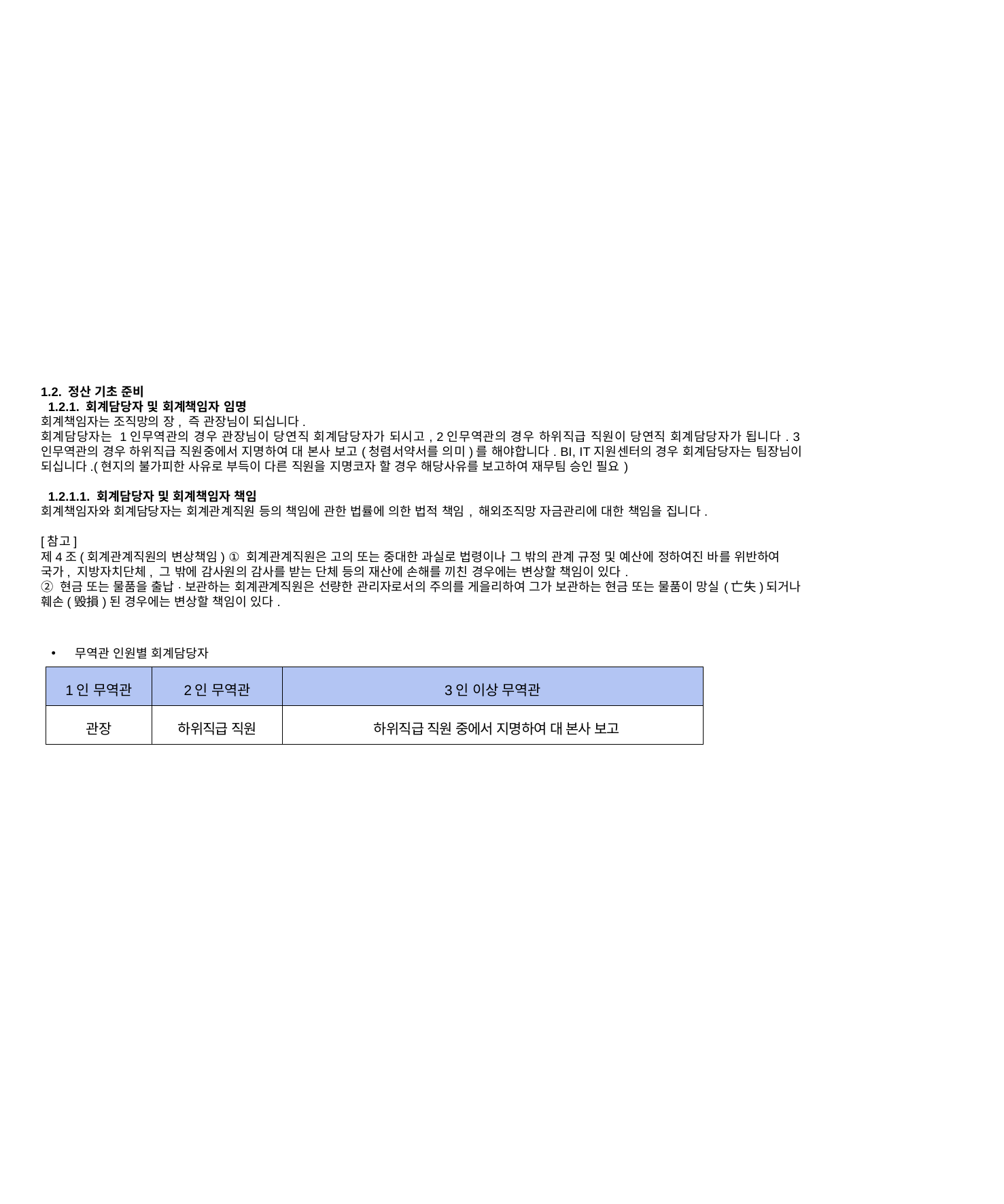

1.2. 정산 기초 준비
  1.2.1. 회계담당자 및 회계책임자 임명
회계책임자는 조직망의 장, 즉 관장님이 되십니다.
회계담당자는 1인무역관의 경우 관장님이 당연직 회계담당자가 되시고, 2인무역관의 경우 하위직급 직원이 당연직 회계담당자가 됩니다. 3인무역관의 경우 하위직급 직원중에서 지명하여 대 본사 보고(청렴서약서를 의미)를 해야합니다. BI, IT지원센터의 경우 회계담당자는 팀장님이 되십니다.(현지의 불가피한 사유로 부득이 다른 직원을 지명코자 할 경우 해당사유를 보고하여 재무팀 승인 필요)

  1.2.1.1. 회계담당자 및 회계책임자 책임
회계책임자와 회계담당자는 회계관계직원 등의 책임에 관한 법률에 의한 법적 책임, 해외조직망 자금관리에 대한 책임을 집니다.

[참고]
제4조(회계관계직원의 변상책임) ① 회계관계직원은 고의 또는 중대한 과실로 법령이나 그 밖의 관계 규정 및 예산에 정하여진 바를 위반하여 국가, 지방자치단체, 그 밖에 감사원의 감사를 받는 단체 등의 재산에 손해를 끼친 경우에는 변상할 책임이 있다.
② 현금 또는 물품을 출납·보관하는 회계관계직원은 선량한 관리자로서의 주의를 게을리하여 그가 보관하는 현금 또는 물품이 망실(亡失)되거나 훼손(毁損)된 경우에는 변상할 책임이 있다.

무역관 인원별 회계담당자
| 1인 무역관 | 2인 무역관 | 3인 이상 무역관 |
| --- | --- | --- |
| 관장 | 하위직급 직원 | 하위직급 직원 중에서 지명하여 대 본사 보고 |